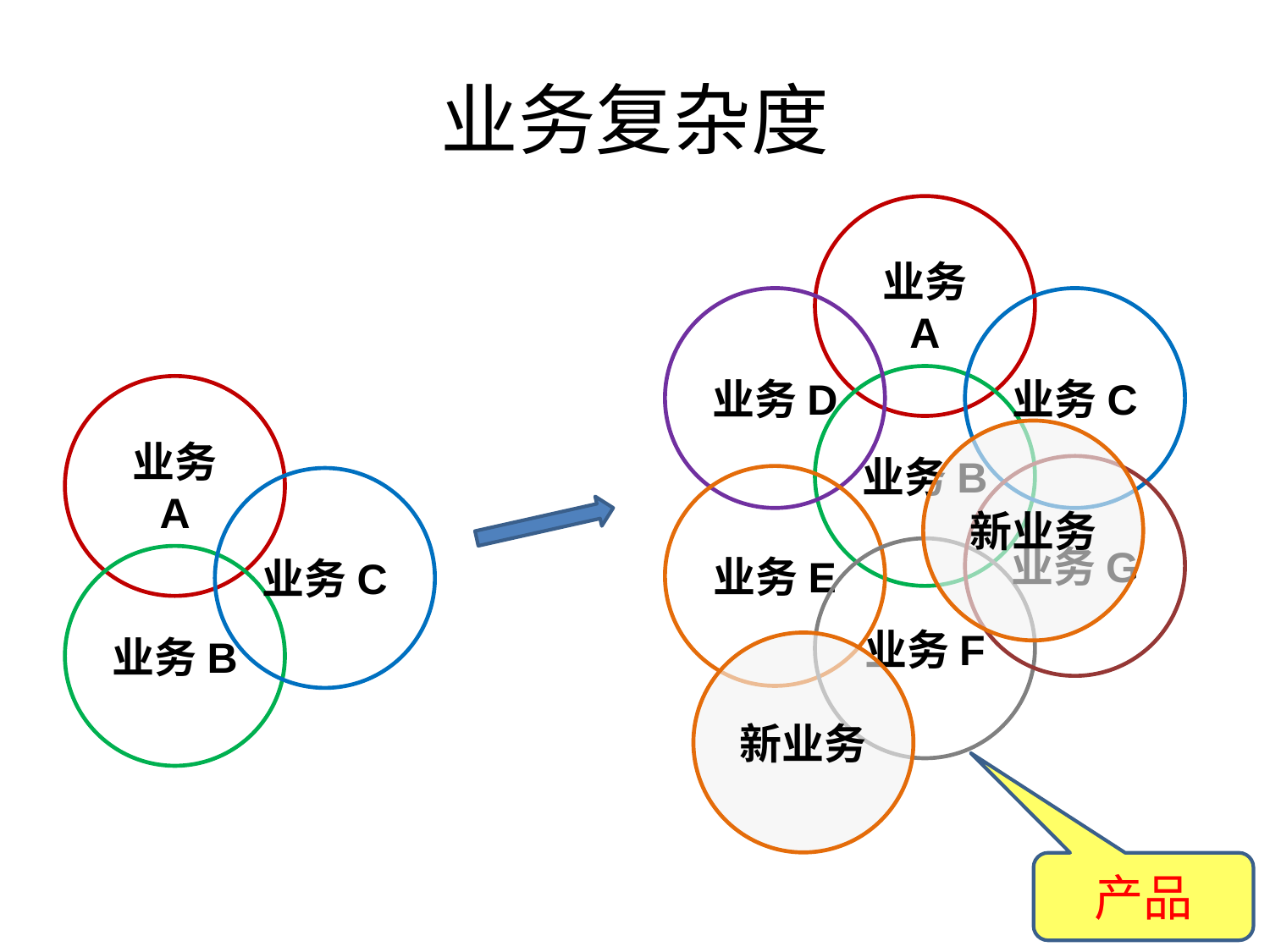

# 业务复杂度
业务 A
业务D
业务C
业务B
业务 A
新业务
业务G
业务E
业务C

业务F
业务B
新业务
产品